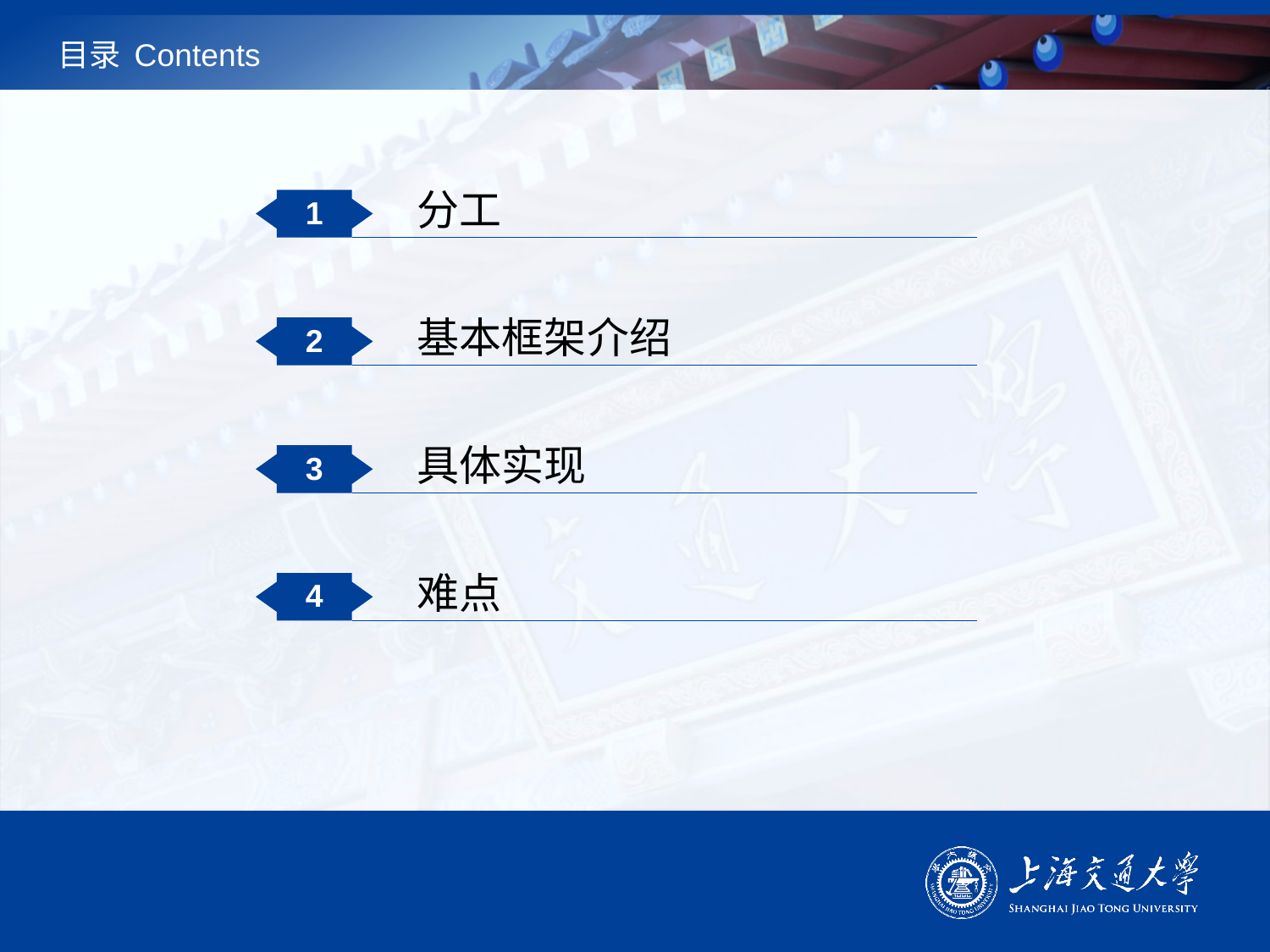

# 目录 Contents
分工
1

基本框架介绍
2

具体实现
3

难点
4